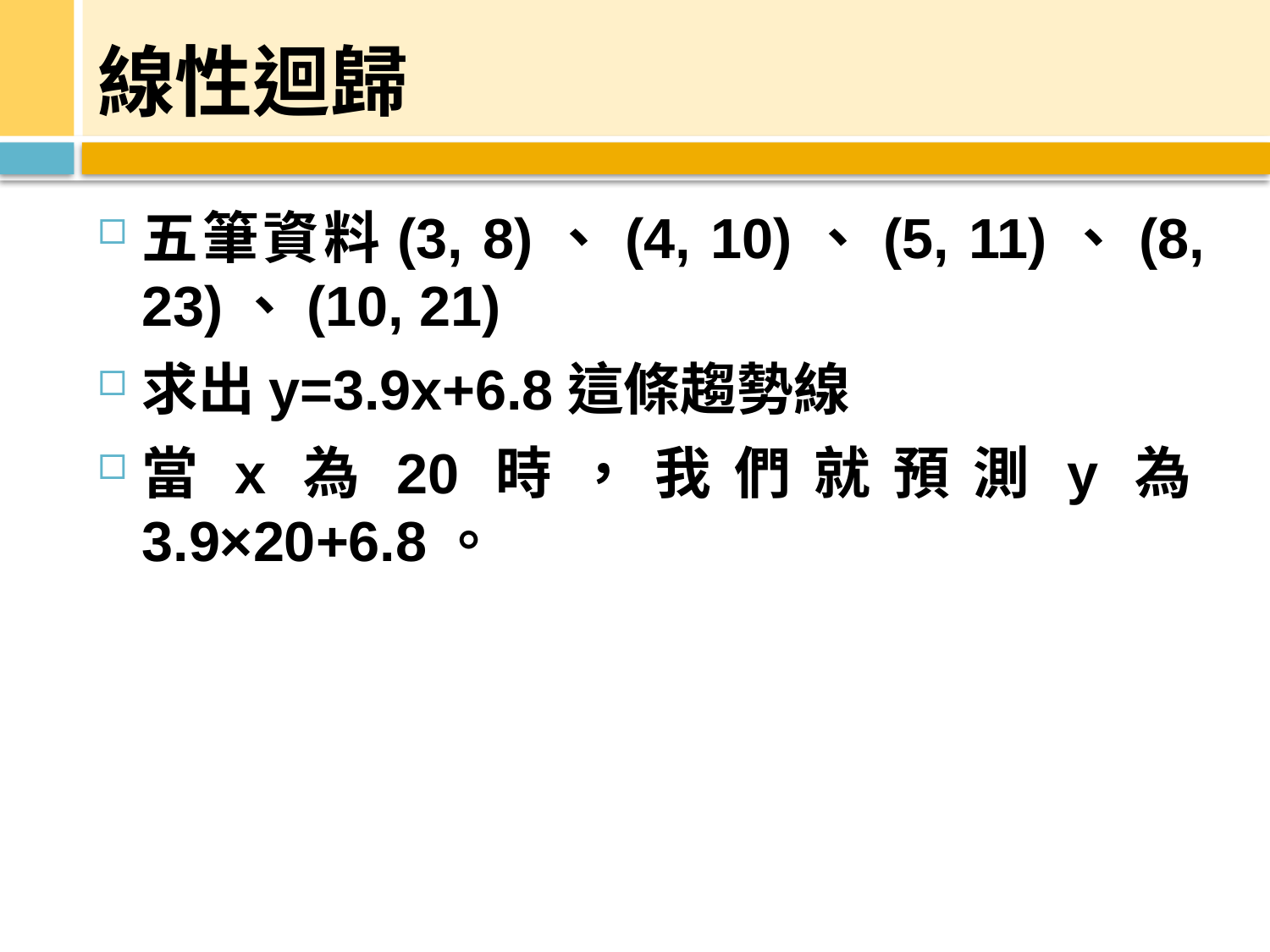

# 線性迴歸
五筆資料(3, 8)、(4, 10)、(5, 11)、(8, 23)、(10, 21)
求出y=3.9x+6.8這條趨勢線
當x為20時，我們就預測y為3.9×20+6.8。